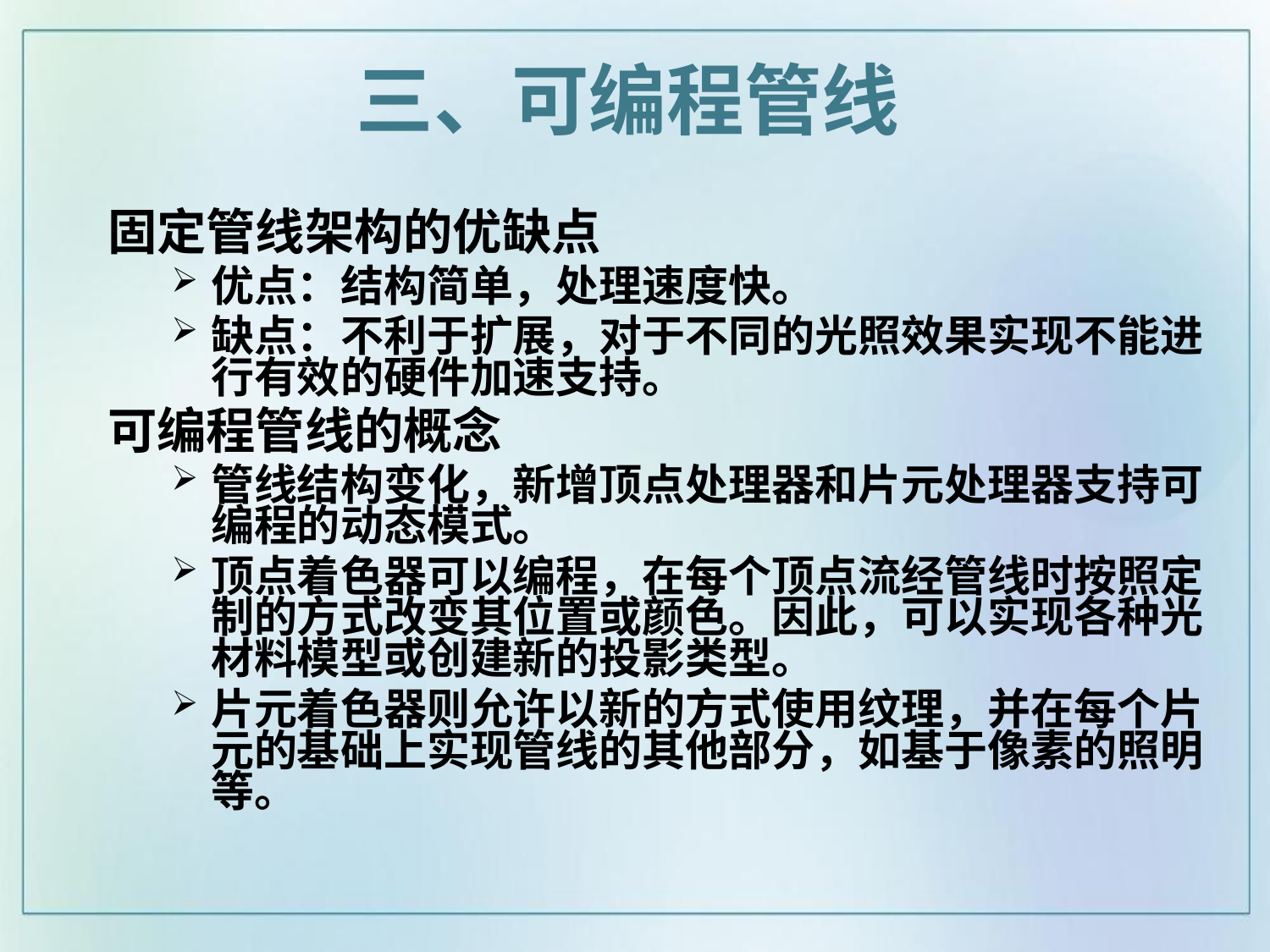

三、可编程管线
固定管线架构的优缺点
优点：结构简单，处理速度快。
缺点：不利于扩展，对于不同的光照效果实现不能进行有效的硬件加速支持。
可编程管线的概念
管线结构变化，新增顶点处理器和片元处理器支持可编程的动态模式。
顶点着色器可以编程，在每个顶点流经管线时按照定制的方式改变其位置或颜色。因此，可以实现各种光材料模型或创建新的投影类型。
片元着色器则允许以新的方式使用纹理，并在每个片元的基础上实现管线的其他部分，如基于像素的照明等。